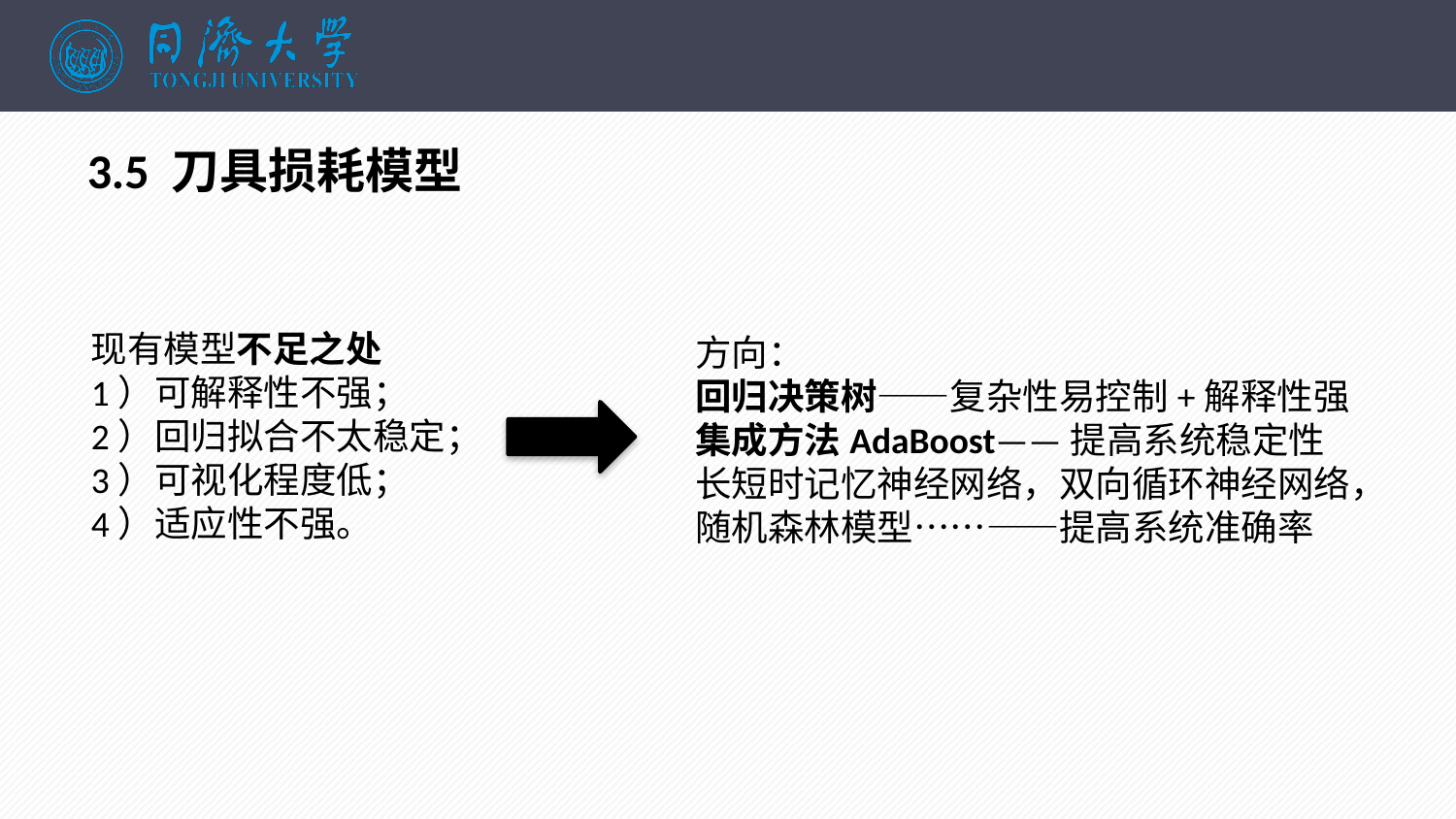

3.5 刀具损耗模型
现有模型不足之处
1）可解释性不强；
2）回归拟合不太稳定；
3）可视化程度低；
4）适应性不强。
方向：
回归决策树——复杂性易控制+解释性强
集成方法AdaBoost——提高系统稳定性
长短时记忆神经网络，双向循环神经网络，随机森林模型……——提高系统准确率